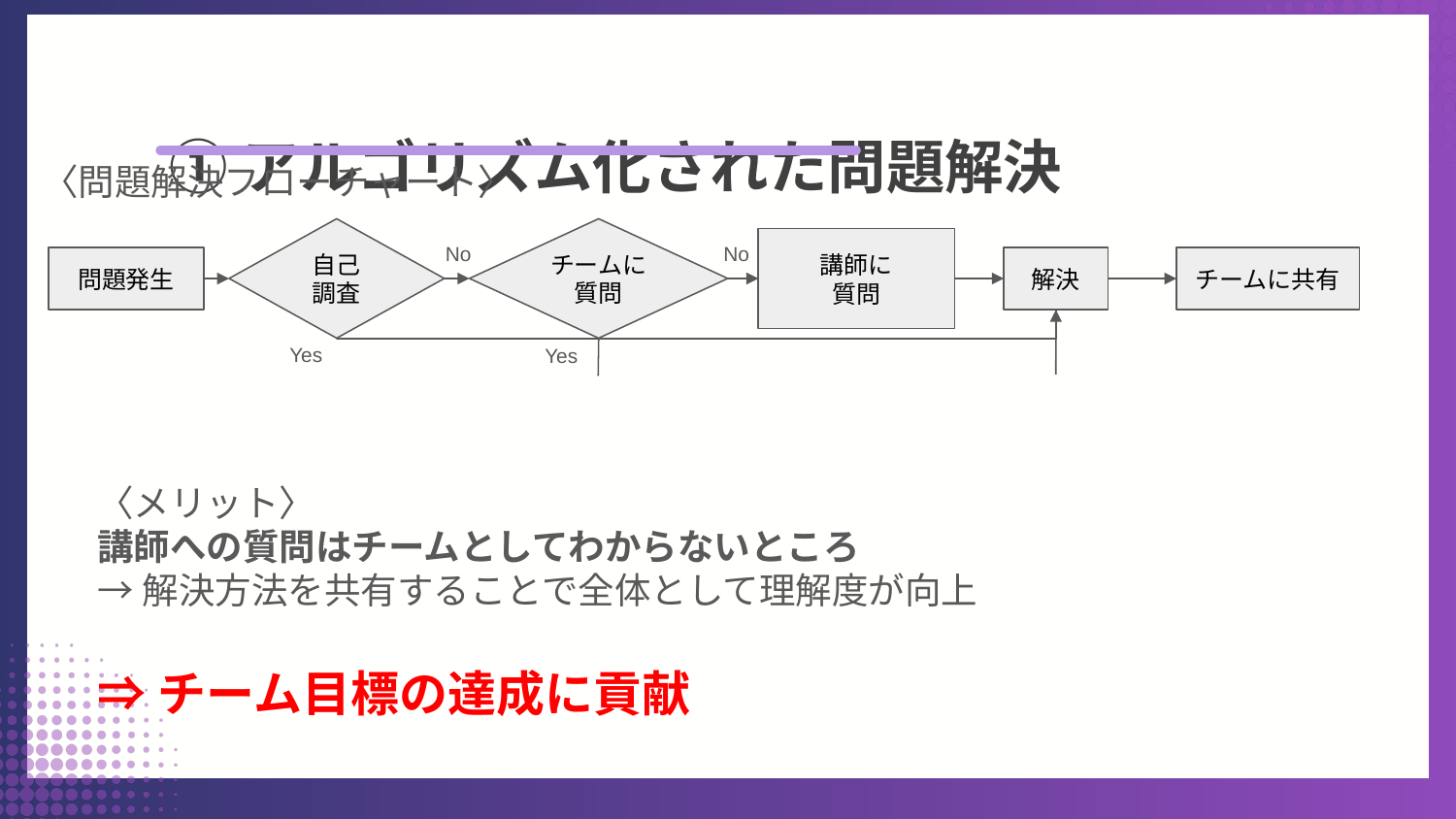

①アルゴリズム化された問題解決
〈問題解決フローチャート〉
自己
調査
チームに
質問
No
No
講師に
質問
問題発生
解決
チームに共有
Yes
Yes
〈メリット〉
講師への質問はチームとしてわからないところ
→解決方法を共有することで全体として理解度が向上

⇒チーム目標の達成に貢献